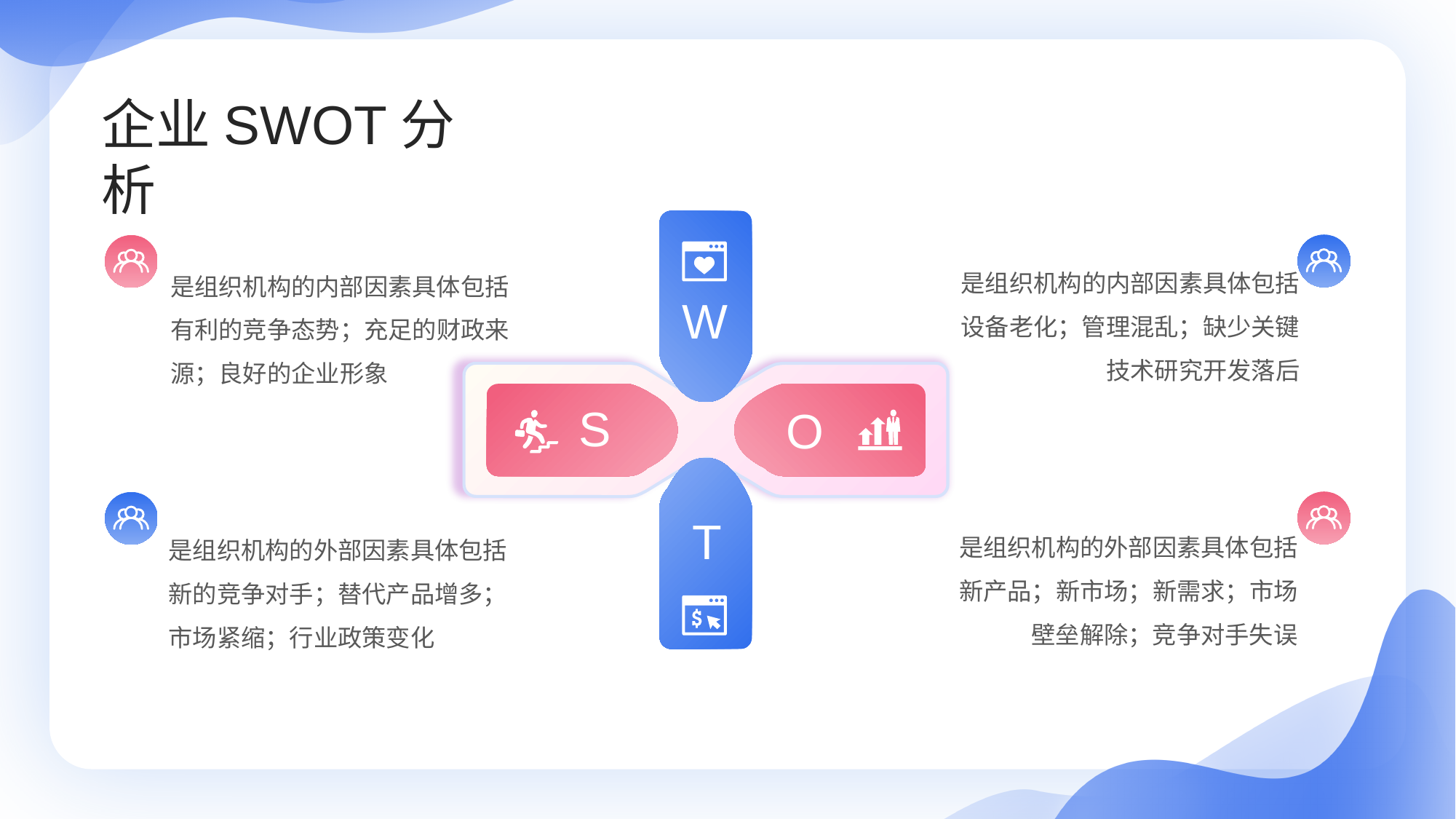

企业SWOT分析

W

S
O

T

是组织机构的内部因素具体包括设备老化；管理混乱；缺少关键技术研究开发落后
是组织机构的内部因素具体包括有利的竞争态势；充足的财政来源；良好的企业形象
是组织机构的外部因素具体包括新产品；新市场；新需求；市场壁垒解除；竞争对手失误
是组织机构的外部因素具体包括新的竞争对手；替代产品增多；市场紧缩；行业政策变化